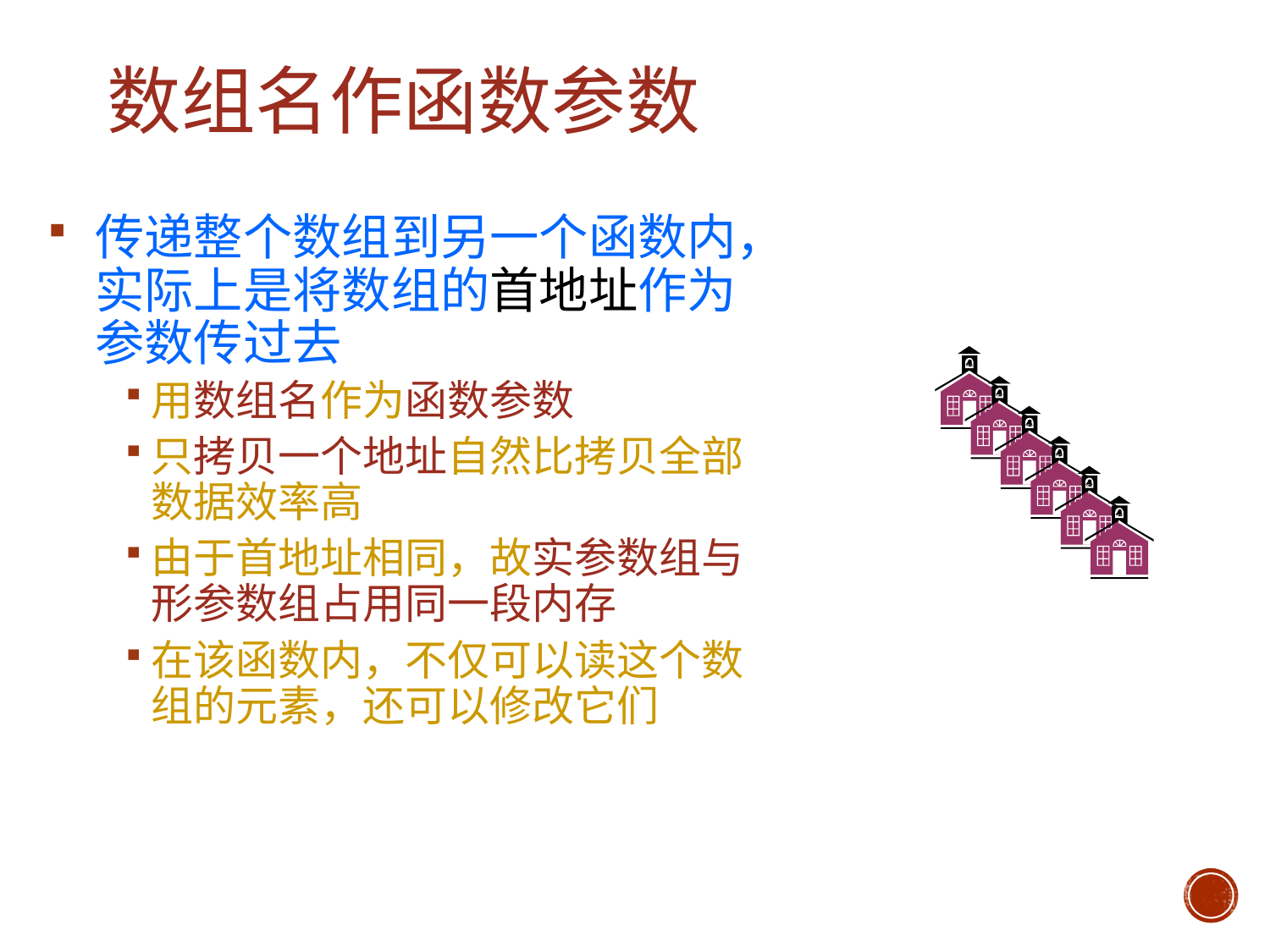

# 数组名作函数参数
传递整个数组到另一个函数内，实际上是将数组的首地址作为参数传过去
用数组名作为函数参数
只拷贝一个地址自然比拷贝全部数据效率高
由于首地址相同，故实参数组与形参数组占用同一段内存
在该函数内，不仅可以读这个数组的元素，还可以修改它们